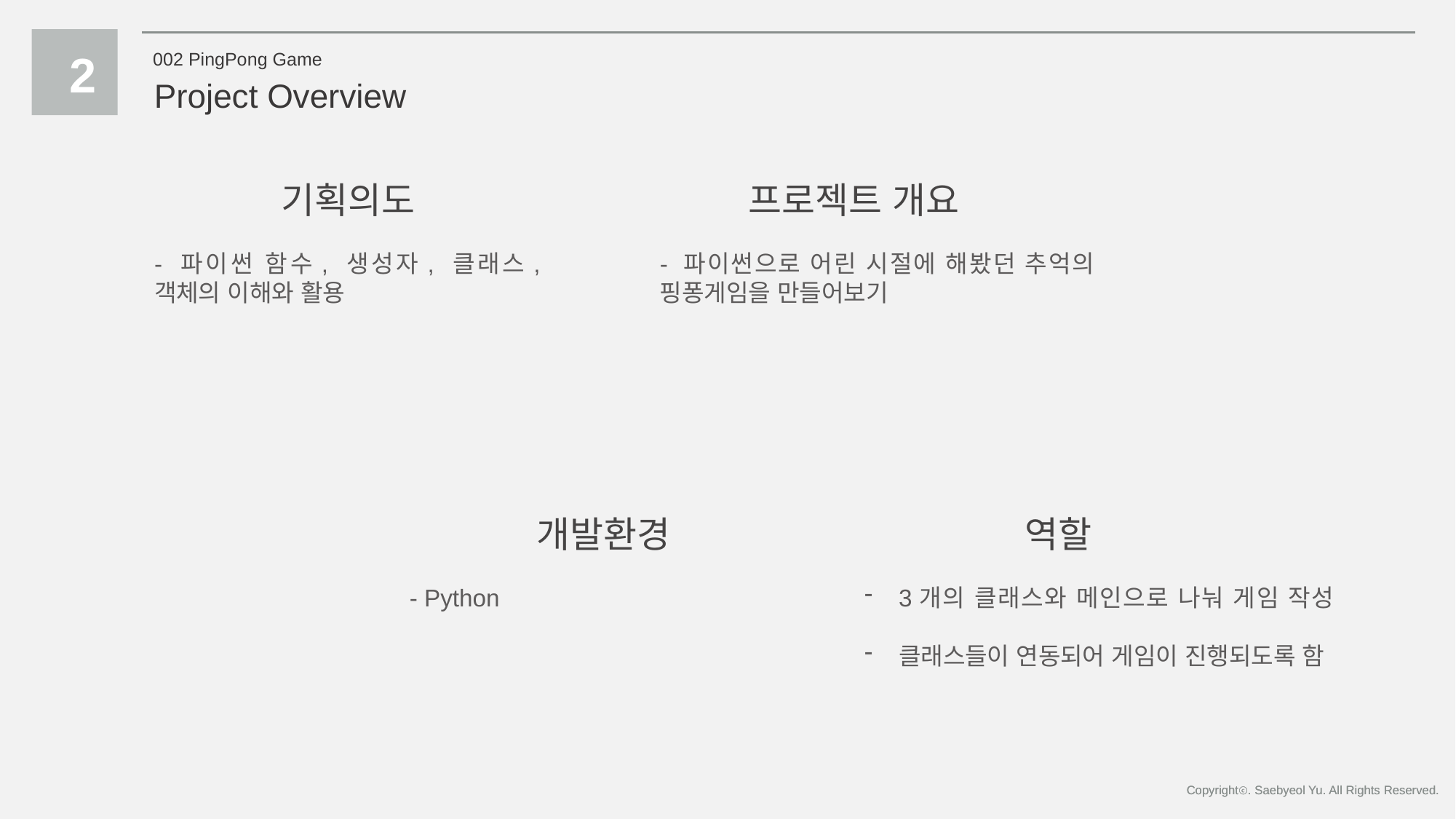

2
002 PingPong Game
Project Overview
기획의도
프로젝트 개요
- 파이썬 함수, 생성자, 클래스, 객체의 이해와 활용

- 파이썬으로 어린 시절에 해봤던 추억의 핑퐁게임을 만들어보기
개발환경
역할
- Python

3개의 클래스와 메인으로 나눠 게임 작성
클래스들이 연동되어 게임이 진행되도록 함
Copyrightⓒ. Saebyeol Yu. All Rights Reserved.